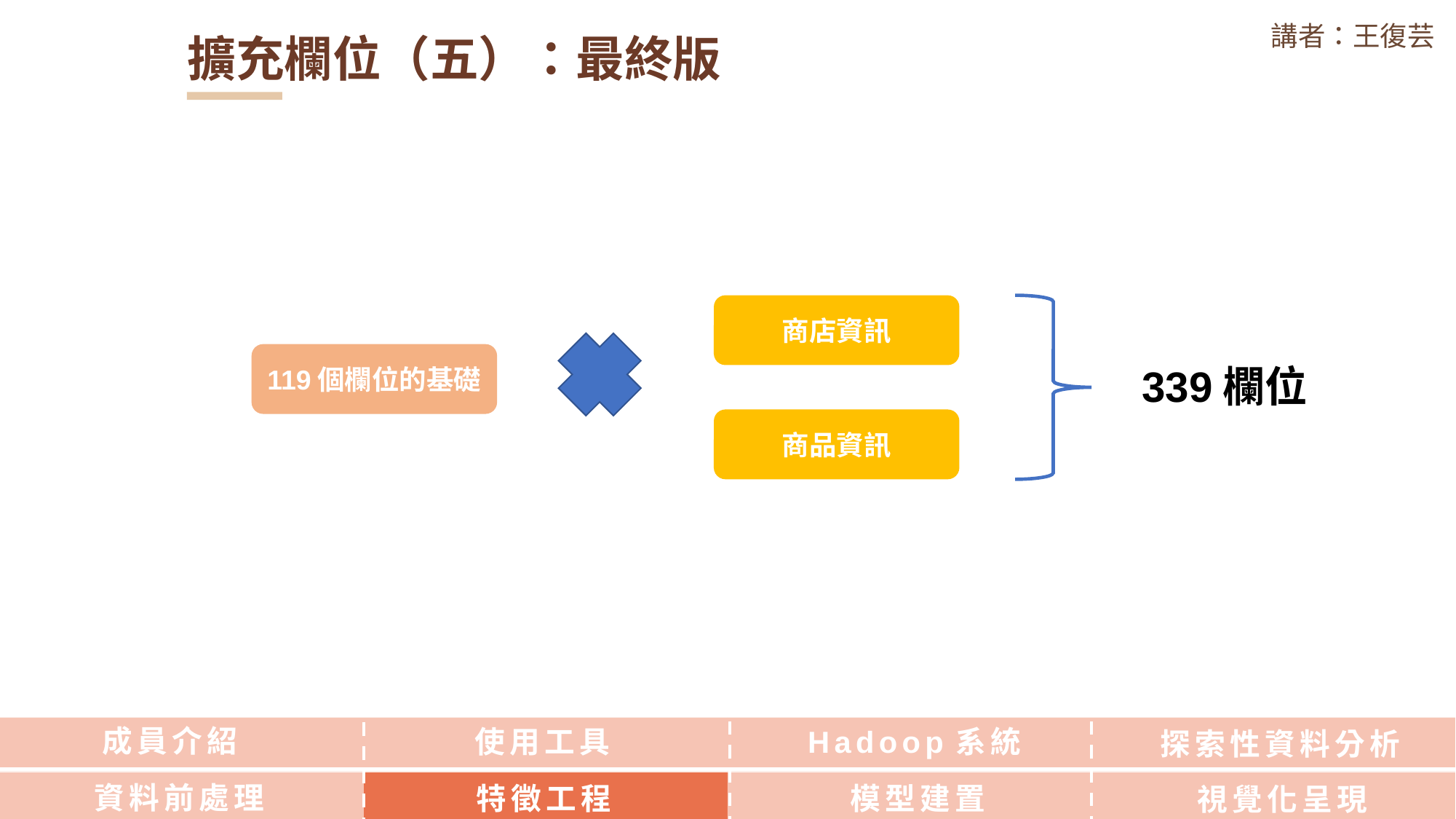

講者：王復芸
擴充欄位（五）：最終版

商店資訊

119個欄位的基礎
339欄位

商品資訊

成員介紹
使用工具
Hadoop系統
探索性資料分析
資料前處理
特徵工程
模型建置
視覺化呈現